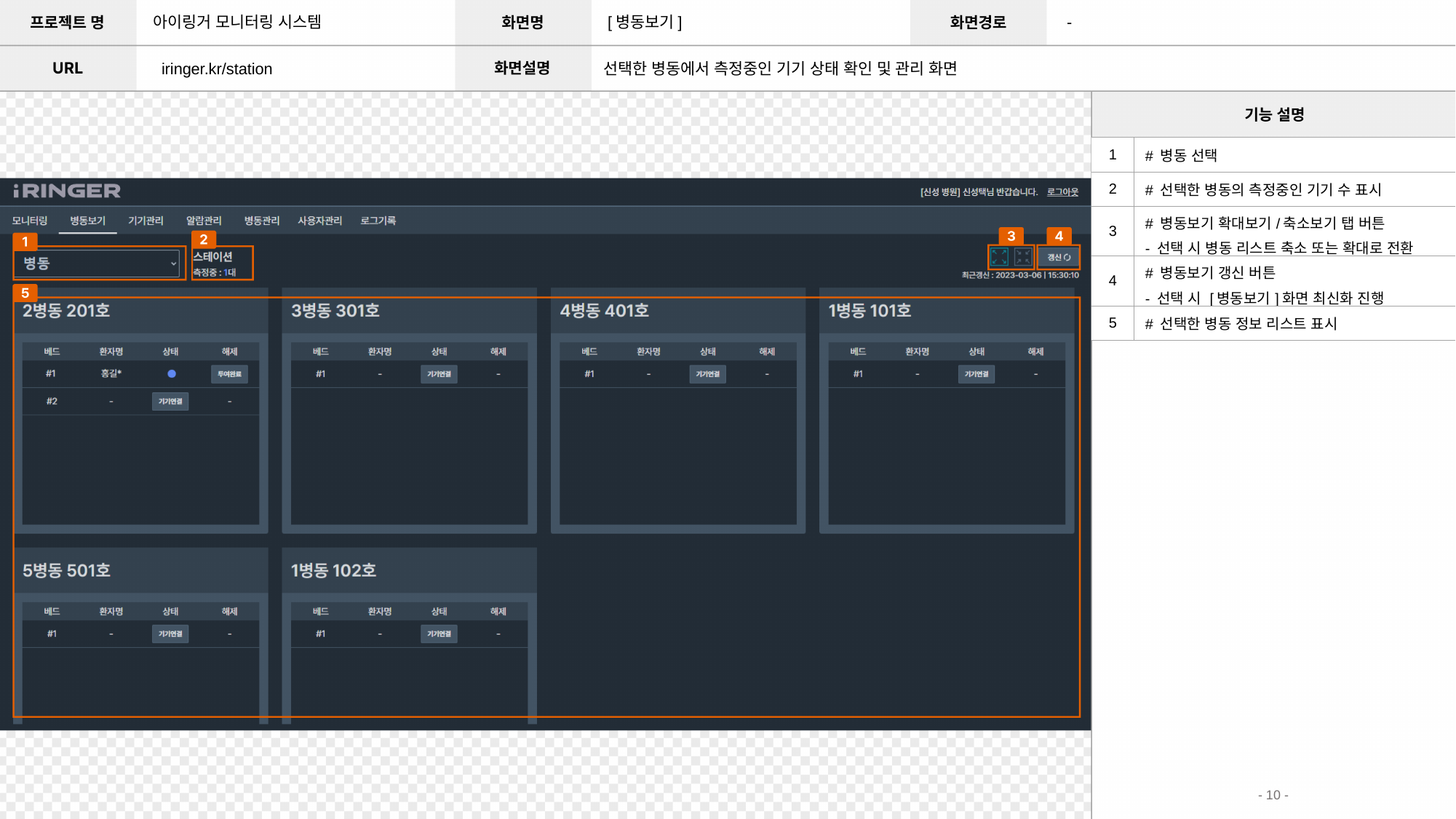

아이링거 모니터링 시스템
[병동보기]
-
iringer.kr/station
선택한 병동에서 측정중인 기기 상태 확인 및 관리 화면
| 1 | # 병동 선택 |
| --- | --- |
| 2 | # 선택한 병동의 측정중인 기기 수 표시 |
| 3 | # 병동보기 확대보기/축소보기 탭 버튼 - 선택 시 병동 리스트 축소 또는 확대로 전환 |
| 4 | # 병동보기 갱신 버튼 - 선택 시 [병동보기]화면 최신화 진행 |
| 5 | # 선택한 병동 정보 리스트 표시 |
- 10 -